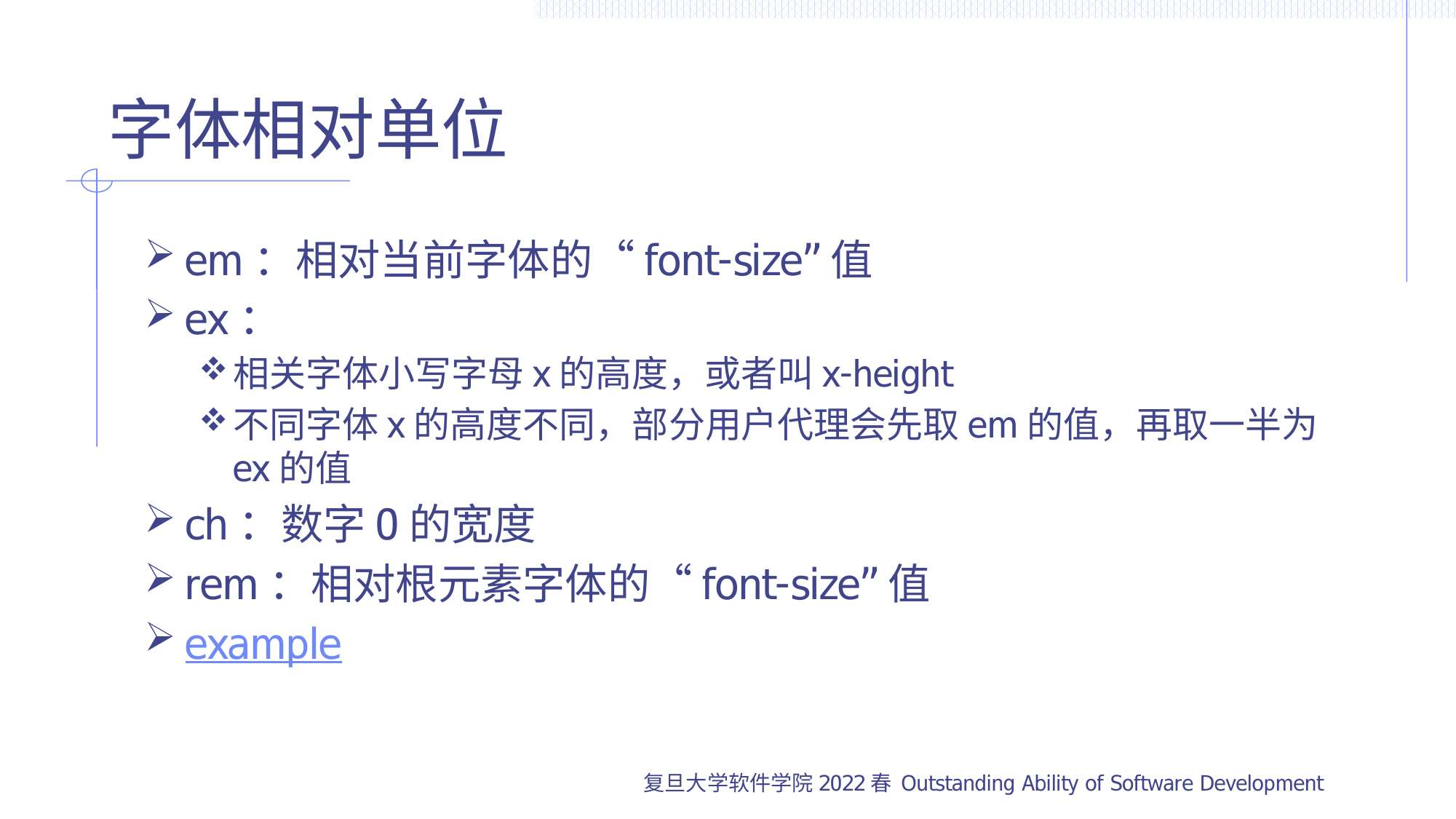

# 字体相对单位
em：相对当前字体的“font-size”值
ex：
相关字体小写字母x的高度，或者叫x-height
不同字体x的高度不同，部分用户代理会先取em的值，再取一半为ex的值
ch：数字0的宽度
rem：相对根元素字体的“font-size”值
example